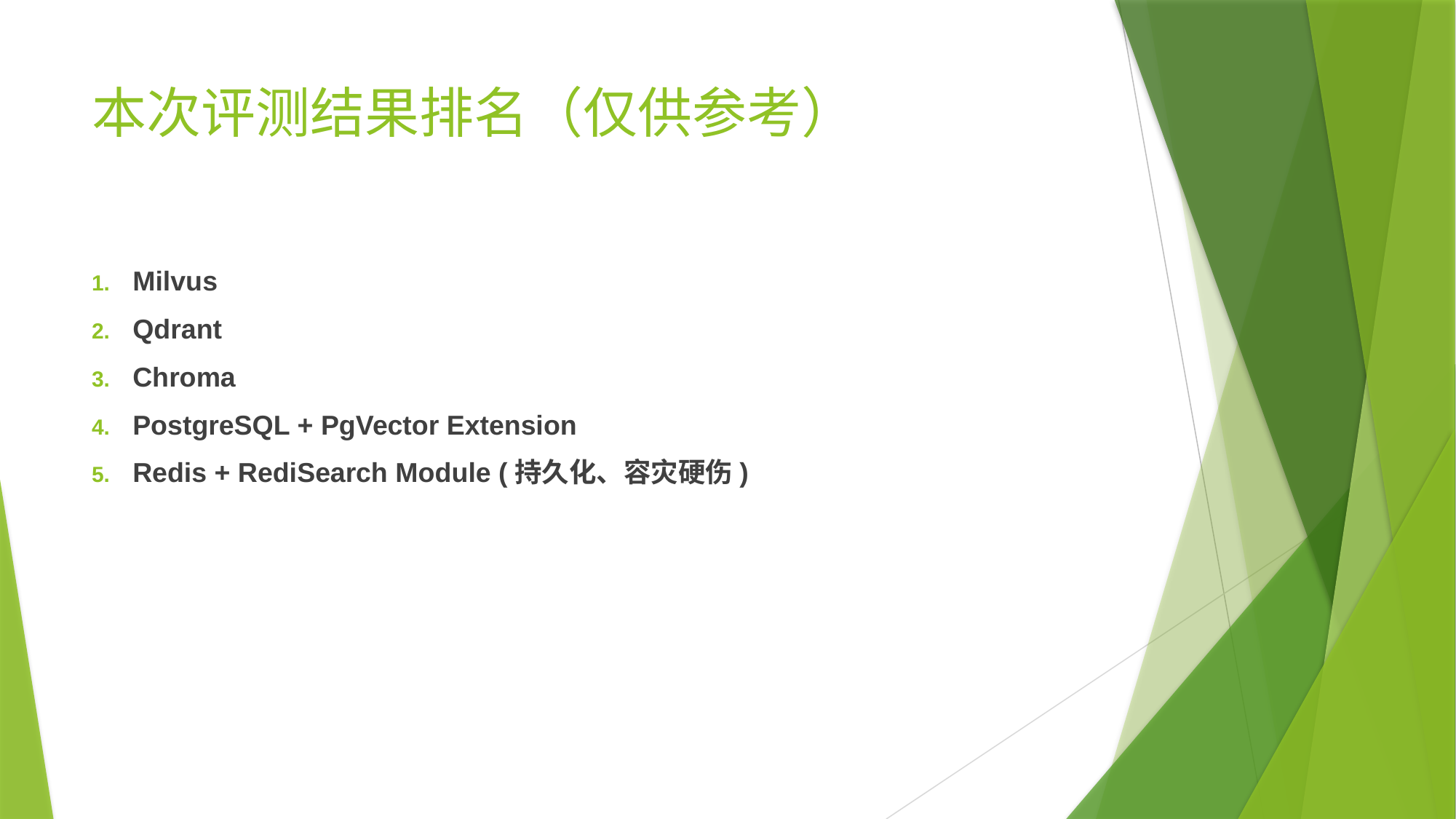

# 本次评测结果排名（仅供参考）
Milvus
Qdrant
Chroma
PostgreSQL + PgVector Extension
Redis + RediSearch Module (持久化、容灾硬伤)